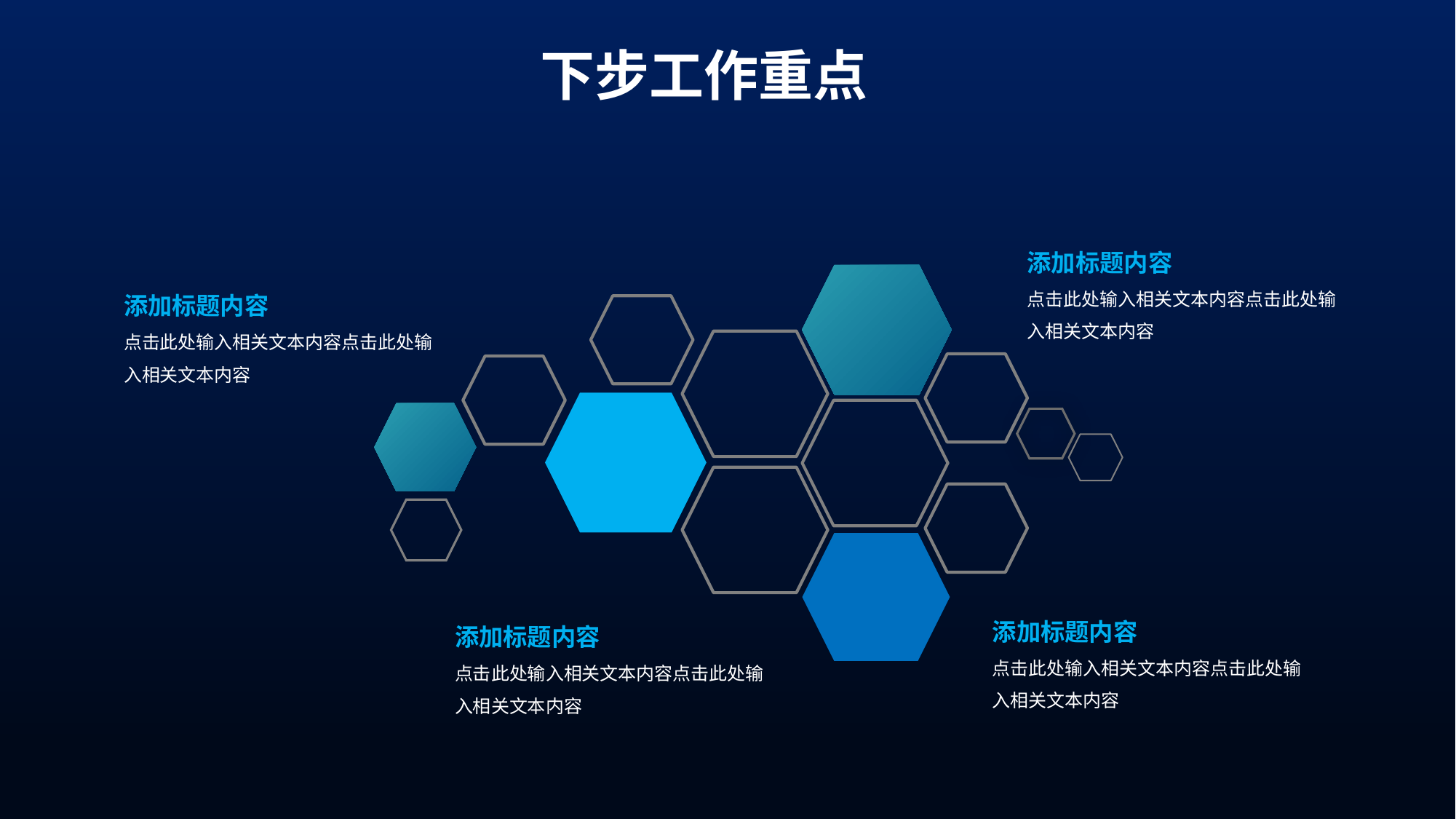

下步工作重点
添加标题内容
点击此处输入相关文本内容点击此处输入相关文本内容

添加标题内容
点击此处输入相关文本内容点击此处输入相关文本内容

添加标题内容
点击此处输入相关文本内容点击此处输入相关文本内容
添加标题内容
点击此处输入相关文本内容点击此处输入相关文本内容